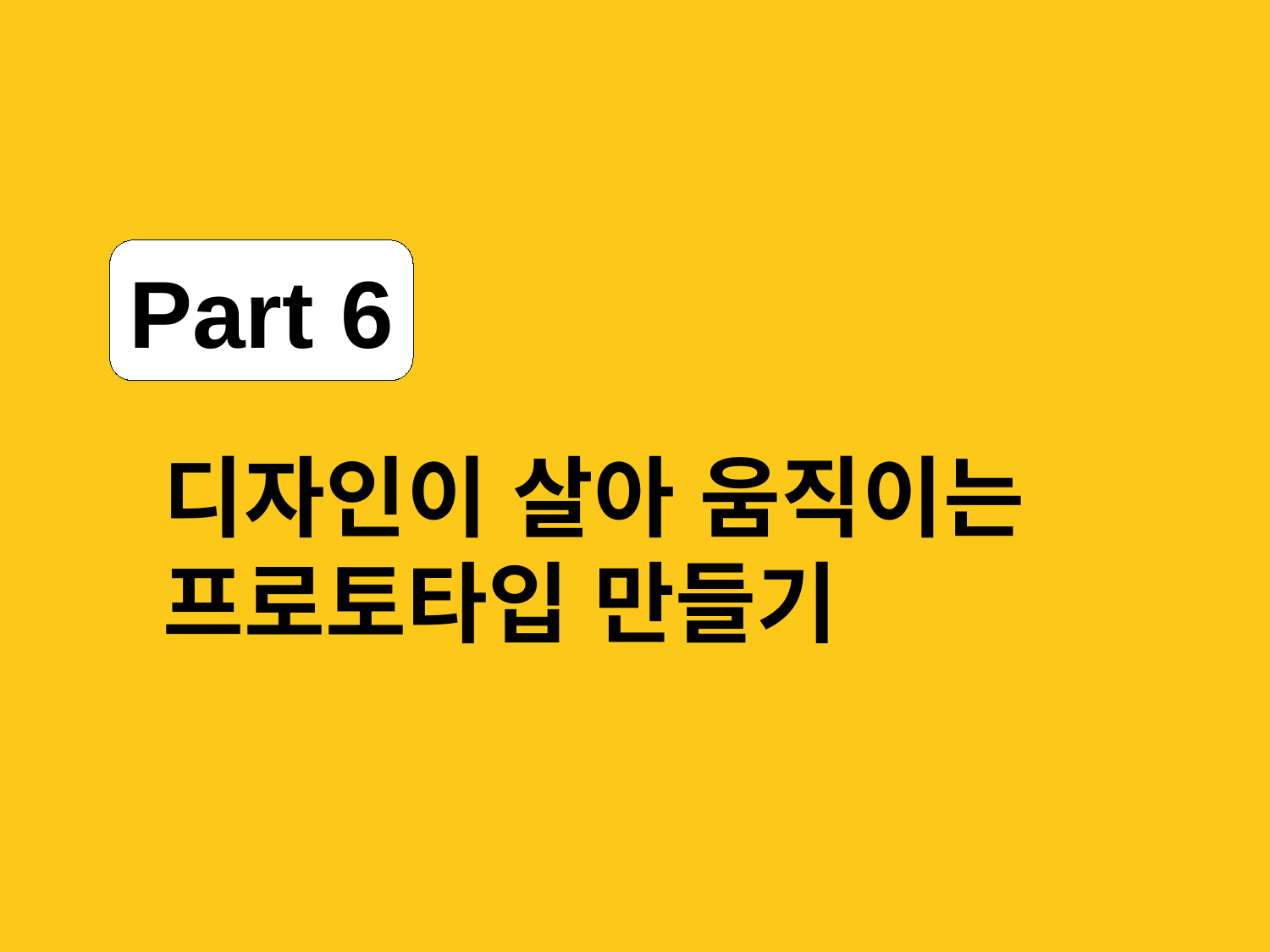

디자인이 살아 움직이는
프로토타입 만들기
Part 6